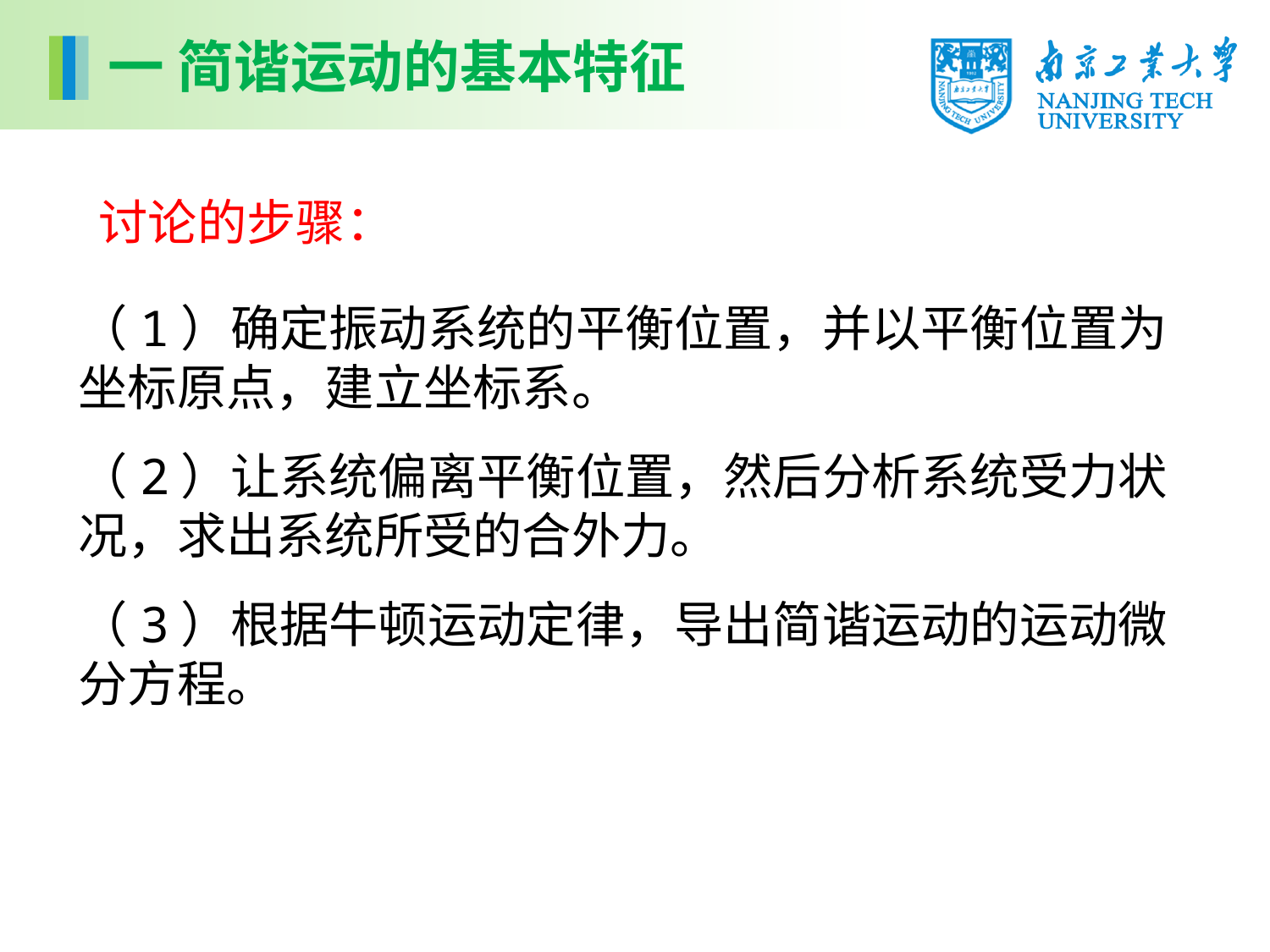

一 简谐运动的基本特征
讨论的步骤：
（1）确定振动系统的平衡位置，并以平衡位置为
坐标原点，建立坐标系。
（2）让系统偏离平衡位置，然后分析系统受力状
况，求出系统所受的合外力。
（3）根据牛顿运动定律，导出简谐运动的运动微
分方程。